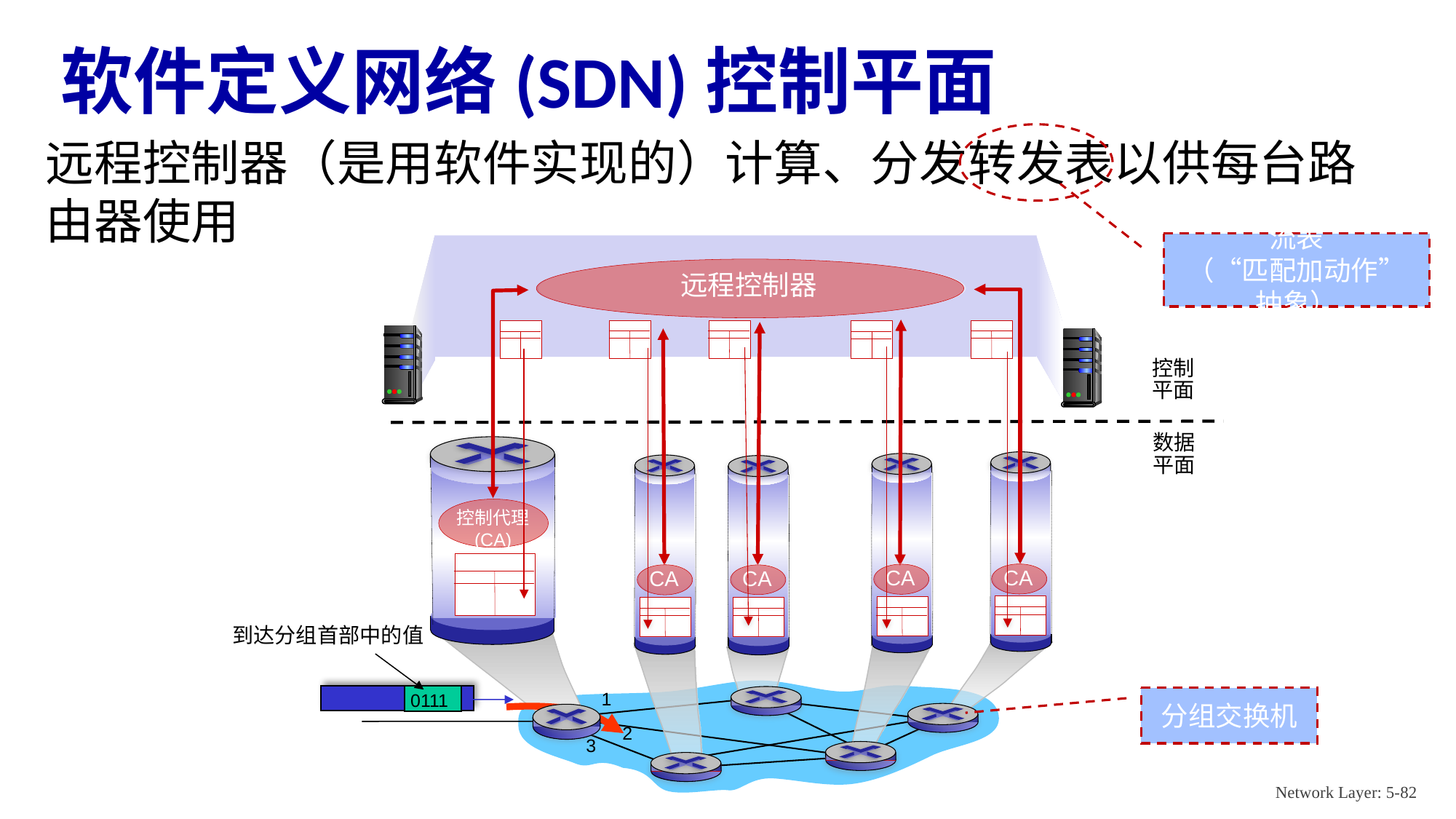

# 软件定义网络(SDN)控制平面

远程控制器（是用软件实现的）计算、分发转发表以供每台路由器使用
流表
（“匹配加动作”抽象）

远程控制器

控制
平面
数据
平面

控制代理
(CA)
CA

CA

CA

CA

到达分组首部中的值

0111

1

2
3

分组交换机

Network Layer: 5-82